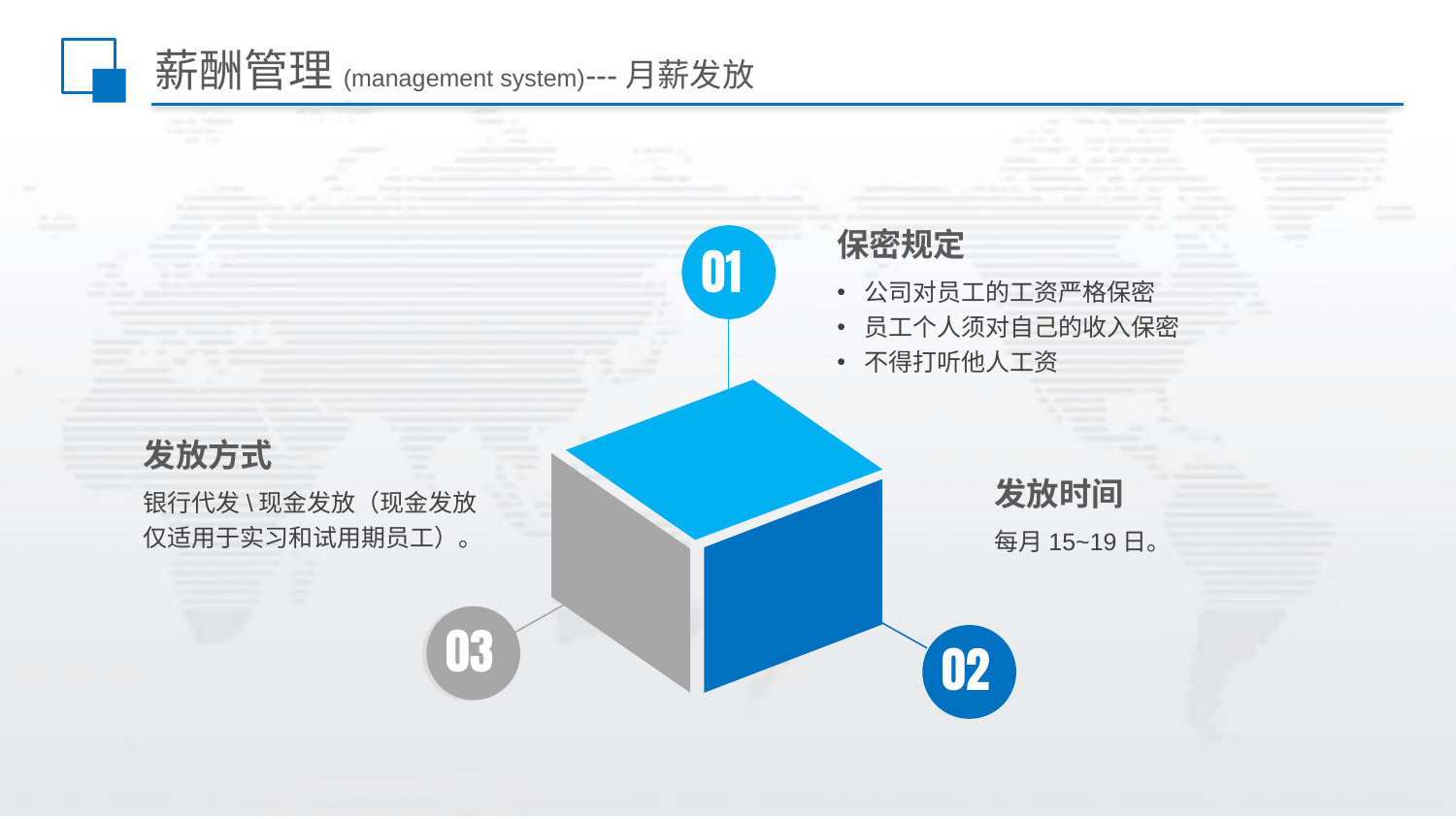

# 薪酬管理(management system)---月薪发放
保密规定

01
公司对员工的工资严格保密
员工个人须对自己的收入保密
不得打听他人工资

发放方式
发放时间
银行代发\现金发放（现金发放仅适用于实习和试用期员工）。

每月15~19日。

03

02